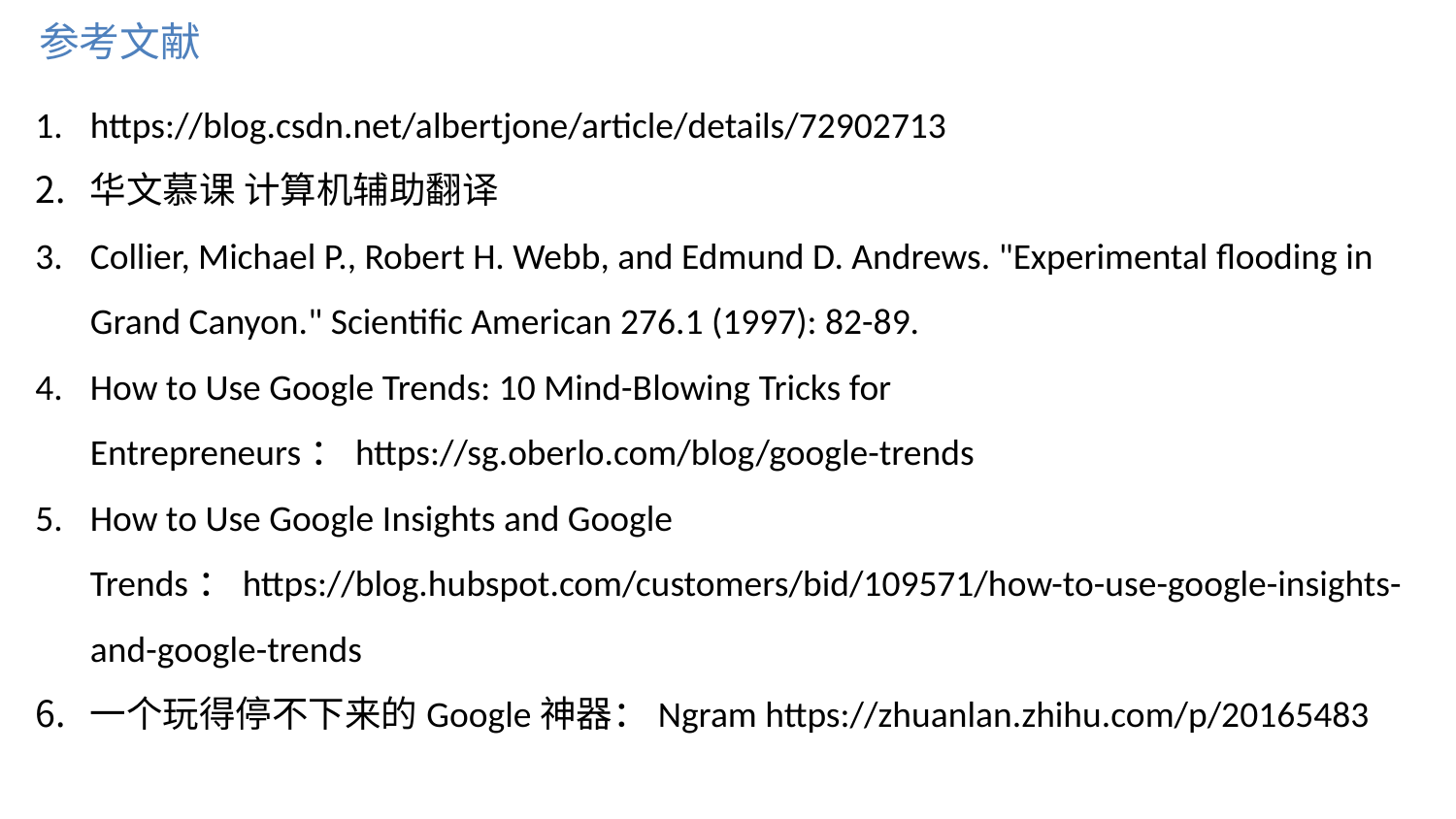

参考文献
https://blog.csdn.net/albertjone/article/details/72902713
华文慕课 计算机辅助翻译
Collier, Michael P., Robert H. Webb, and Edmund D. Andrews. "Experimental flooding in Grand Canyon." Scientific American 276.1 (1997): 82-89.
How to Use Google Trends: 10 Mind-Blowing Tricks for Entrepreneurs：https://sg.oberlo.com/blog/google-trends
How to Use Google Insights and Google Trends：https://blog.hubspot.com/customers/bid/109571/how-to-use-google-insights-and-google-trends
一个玩得停不下来的Google神器：Ngram https://zhuanlan.zhihu.com/p/20165483